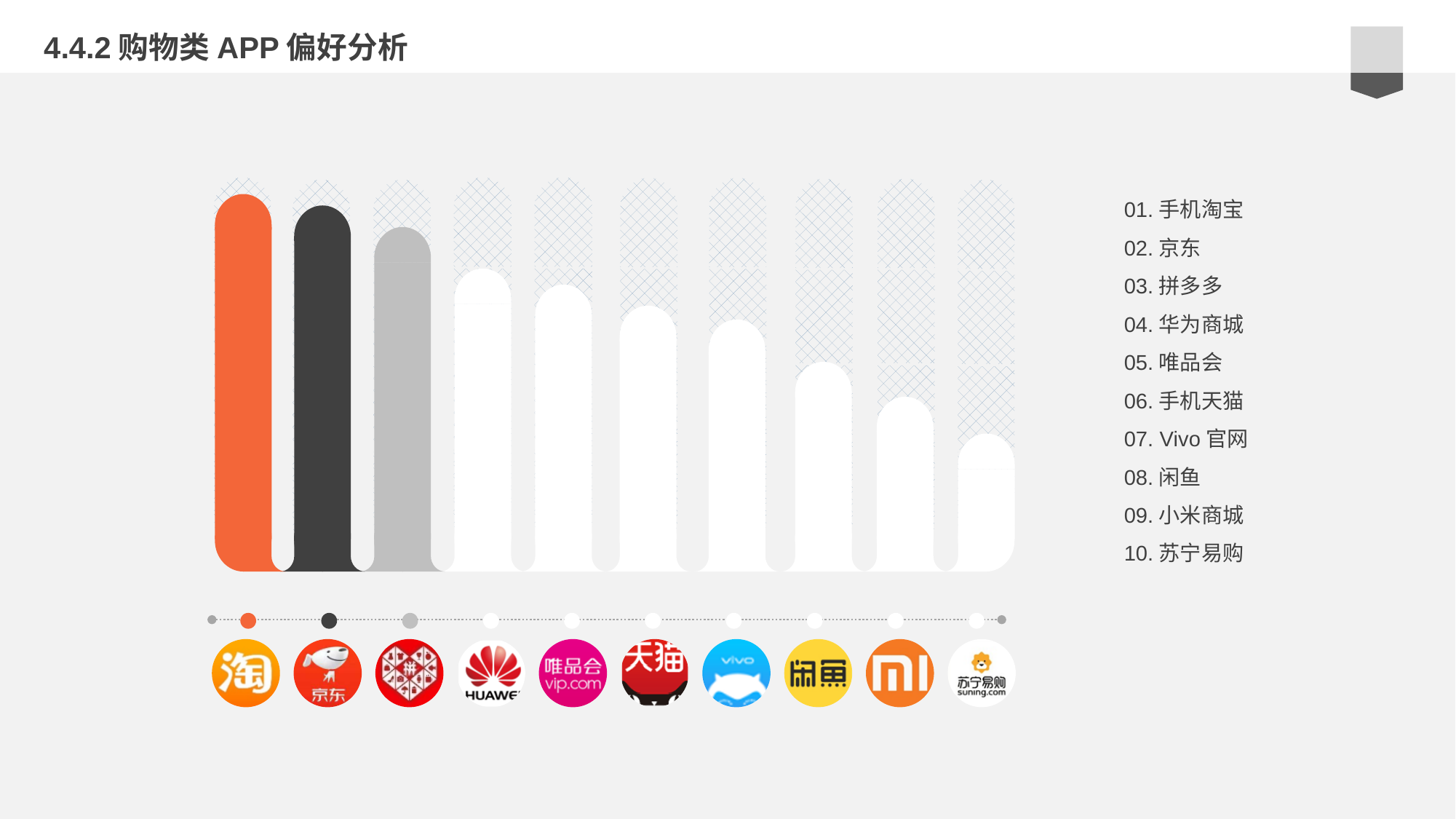

4.4.2购物类APP偏好分析
135

01.手机淘宝
02.京东
03.拼多多
04.华为商城
05.唯品会
06.手机天猫
07. Vivo官网
08.闲鱼
09.小米商城
10.苏宁易购

e7d195523061f1c0b9c437df2358c0cda14f5041a22fabbfBE2BE37675DC7AB669ED1A17F222BC996230C869F9A73B775AB9A6F73BCC744AF1BB55A31F7D215610F6B48D481C98CFAE215B20EECA2E6E0A7FA5F51308CB52DBDDBC704BB1B1B15B9E8404F8B10E983444B66EA388C6170E35B82D1C09D0AA1358145966557C00F2090DB9C29BE49B